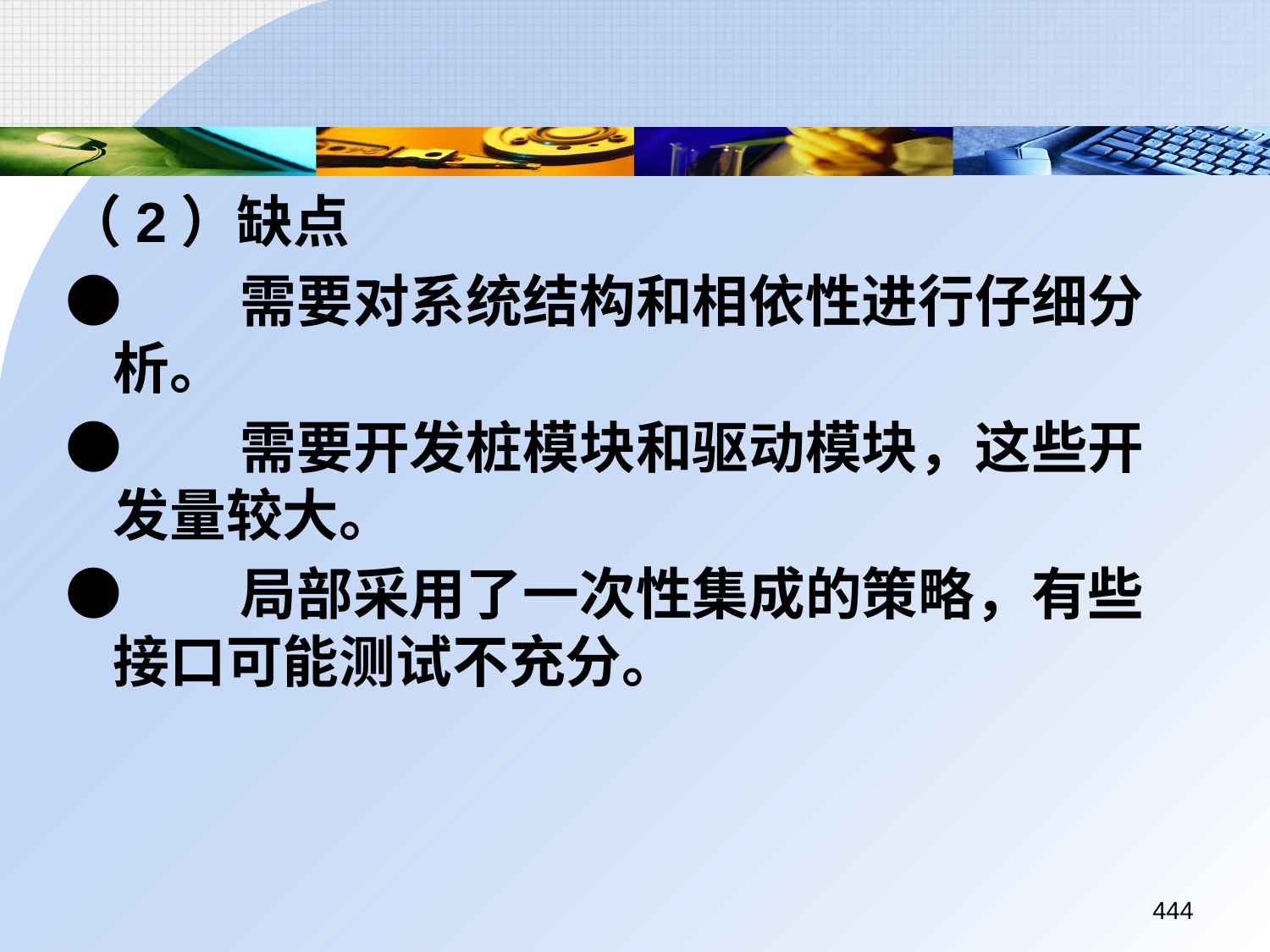

（2）缺点
●	需要对系统结构和相依性进行仔细分析。
●	需要开发桩模块和驱动模块，这些开发量较大。
●	局部采用了一次性集成的策略，有些接口可能测试不充分。

444